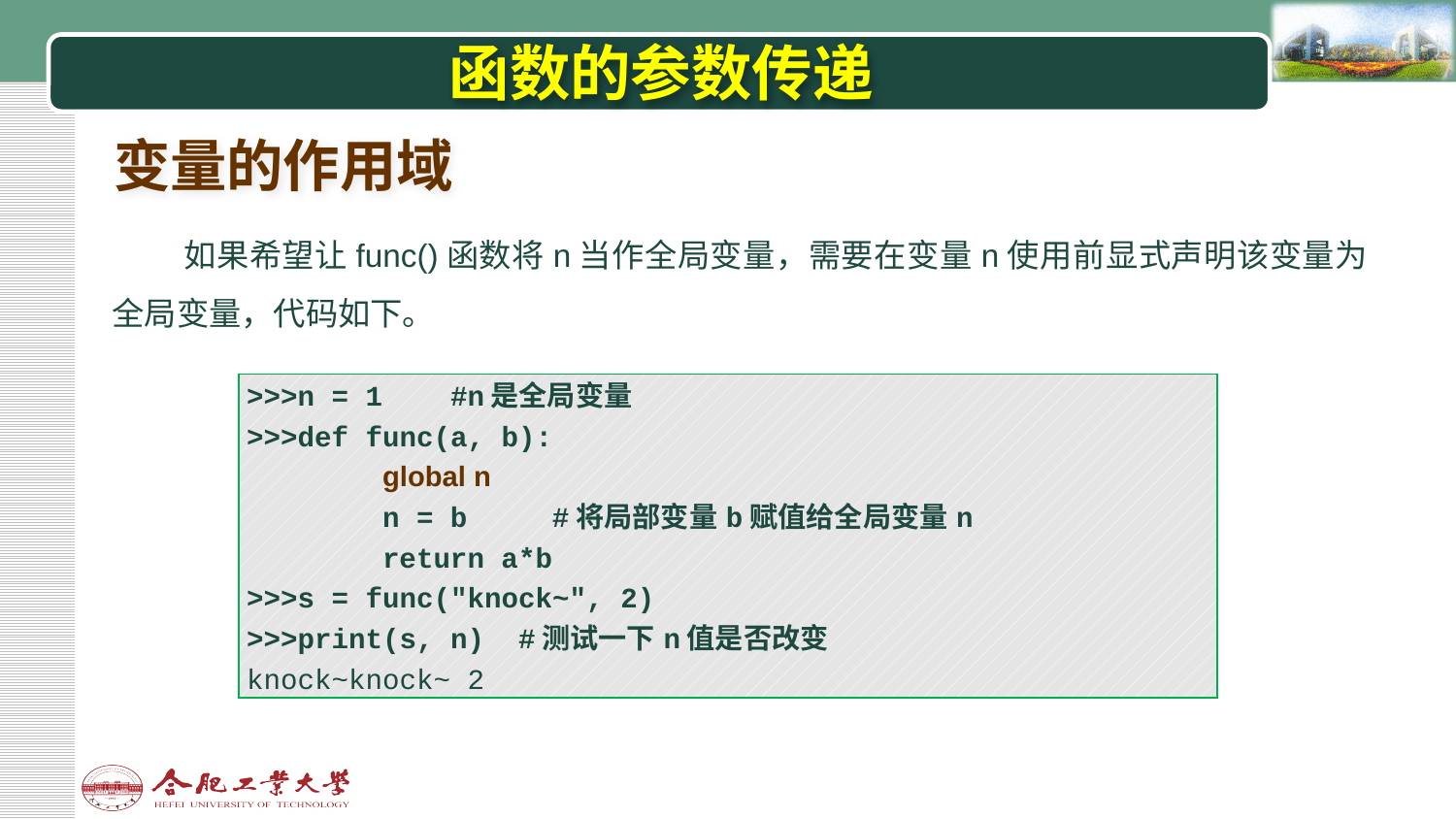

# 函数的参数传递
变量的作用域
如果希望让func()函数将n当作全局变量，需要在变量n使用前显式声明该变量为全局变量，代码如下。
| >>>n = 1 #n是全局变量 >>>def func(a, b): global n n = b #将局部变量b赋值给全局变量n return a\*b >>>s = func("knock~", 2) >>>print(s, n) #测试一下n值是否改变 knock~knock~ 2 |
| --- |